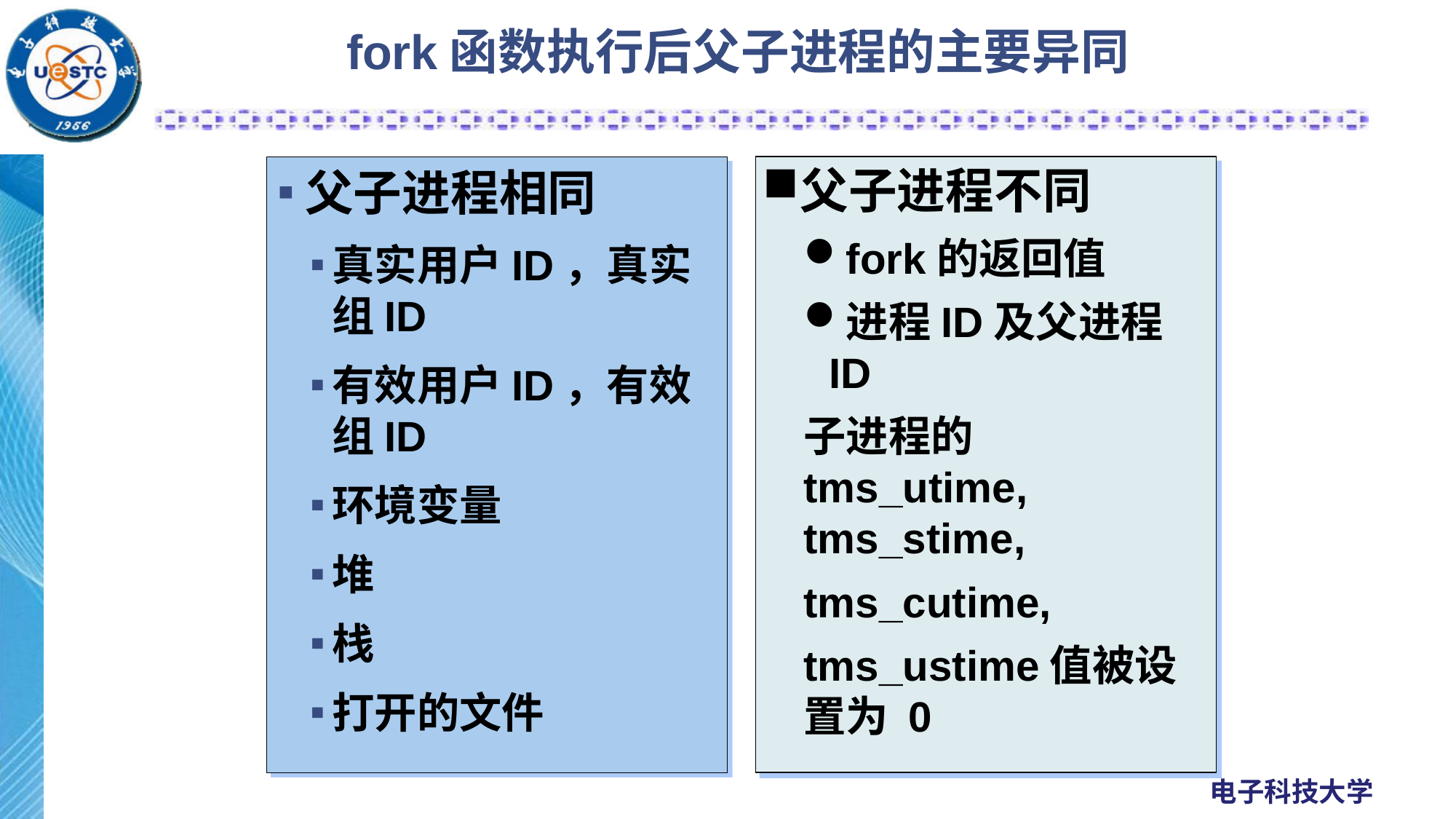

# fork函数执行后父子进程的主要异同
父子进程相同
真实用户ID，真实组ID
有效用户ID，有效组ID
环境变量
堆
栈
打开的文件
父子进程不同
fork的返回值
进程ID及父进程ID
子进程的 tms_utime, tms_stime,
tms_cutime,
tms_ustime值被设置为 0